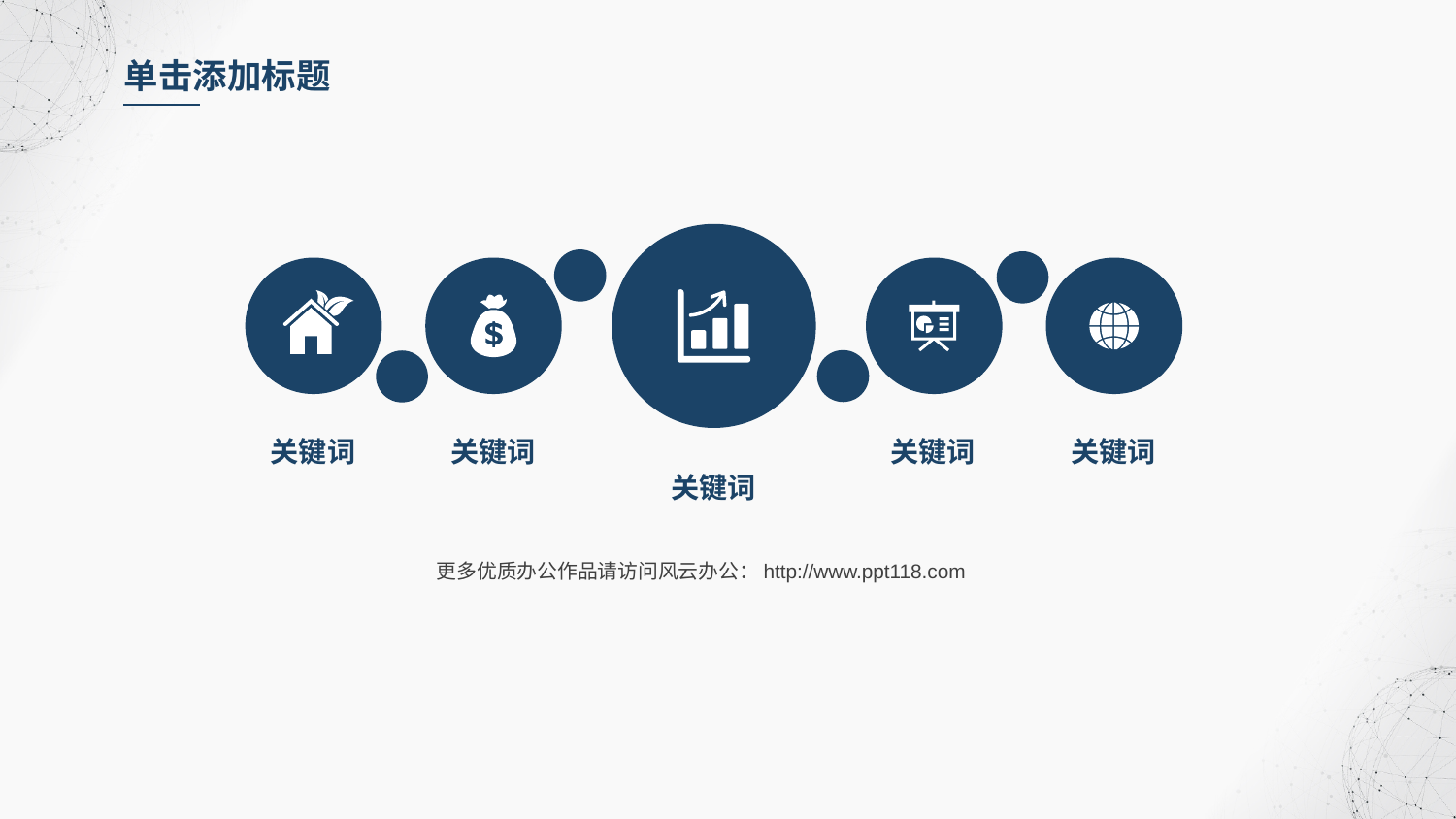

单击添加标题

关键词
关键词
关键词
关键词
关键词
更多优质办公作品请访问风云办公：http://www.ppt118.com